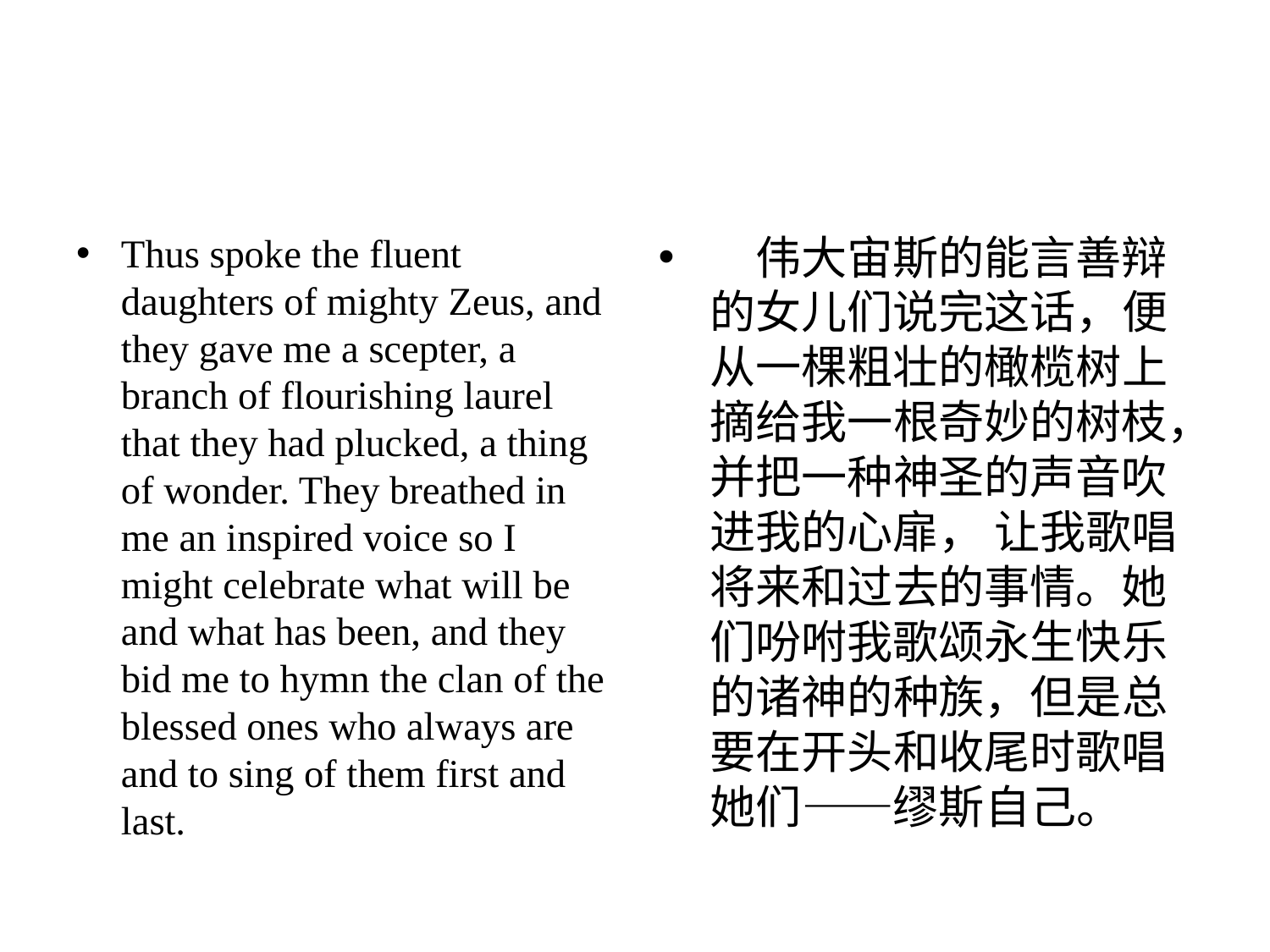

#
Thus spoke the fluent daughters of mighty Zeus, and they gave me a scepter, a branch of flourishing laurel that they had plucked, a thing of wonder. They breathed in me an inspired voice so I might celebrate what will be and what has been, and they bid me to hymn the clan of the blessed ones who always are and to sing of them first and last.
　伟⼤宙斯的能⾔善辩的⼥⼉们说完这话，便从⼀棵粗壮的橄榄树上摘给我⼀根奇妙的树枝，并把⼀种神圣的声⾳吹进我的⼼扉， 让我歌唱将来和过去的事情。她们吩咐我歌颂永⽣快乐的诸神的种族，但是总要在开头和收尾时歌唱她们——缪斯⾃⼰。